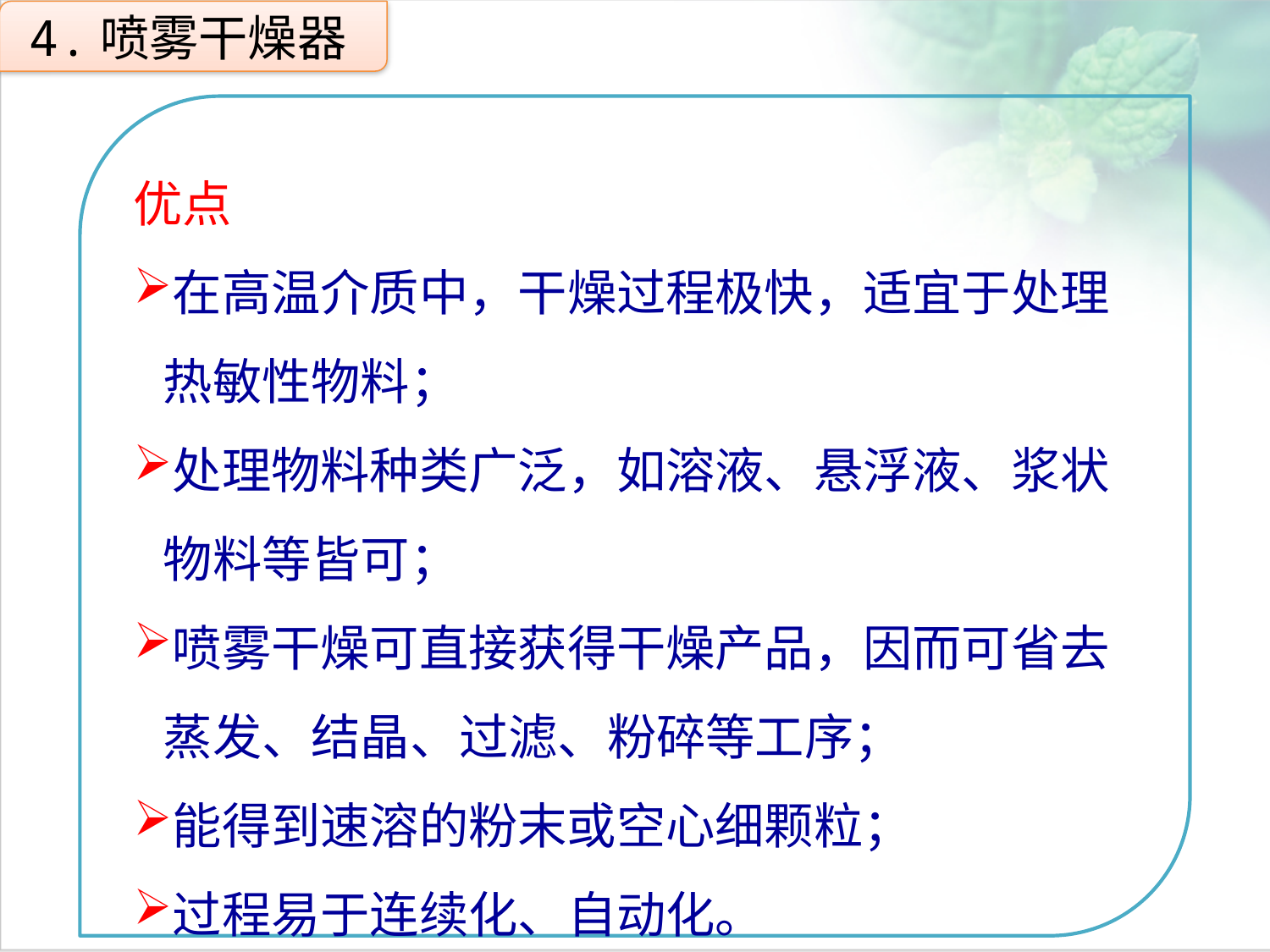

4.喷雾干燥器
优点
在高温介质中，干燥过程极快，适宜于处理热敏性物料；
处理物料种类广泛，如溶液、悬浮液、浆状物料等皆可；
喷雾干燥可直接获得干燥产品，因而可省去蒸发、结晶、过滤、粉碎等工序；
能得到速溶的粉末或空心细颗粒；
过程易于连续化、自动化。
点击添加文本
点击添加文本
点击添加文本
点击添加文本